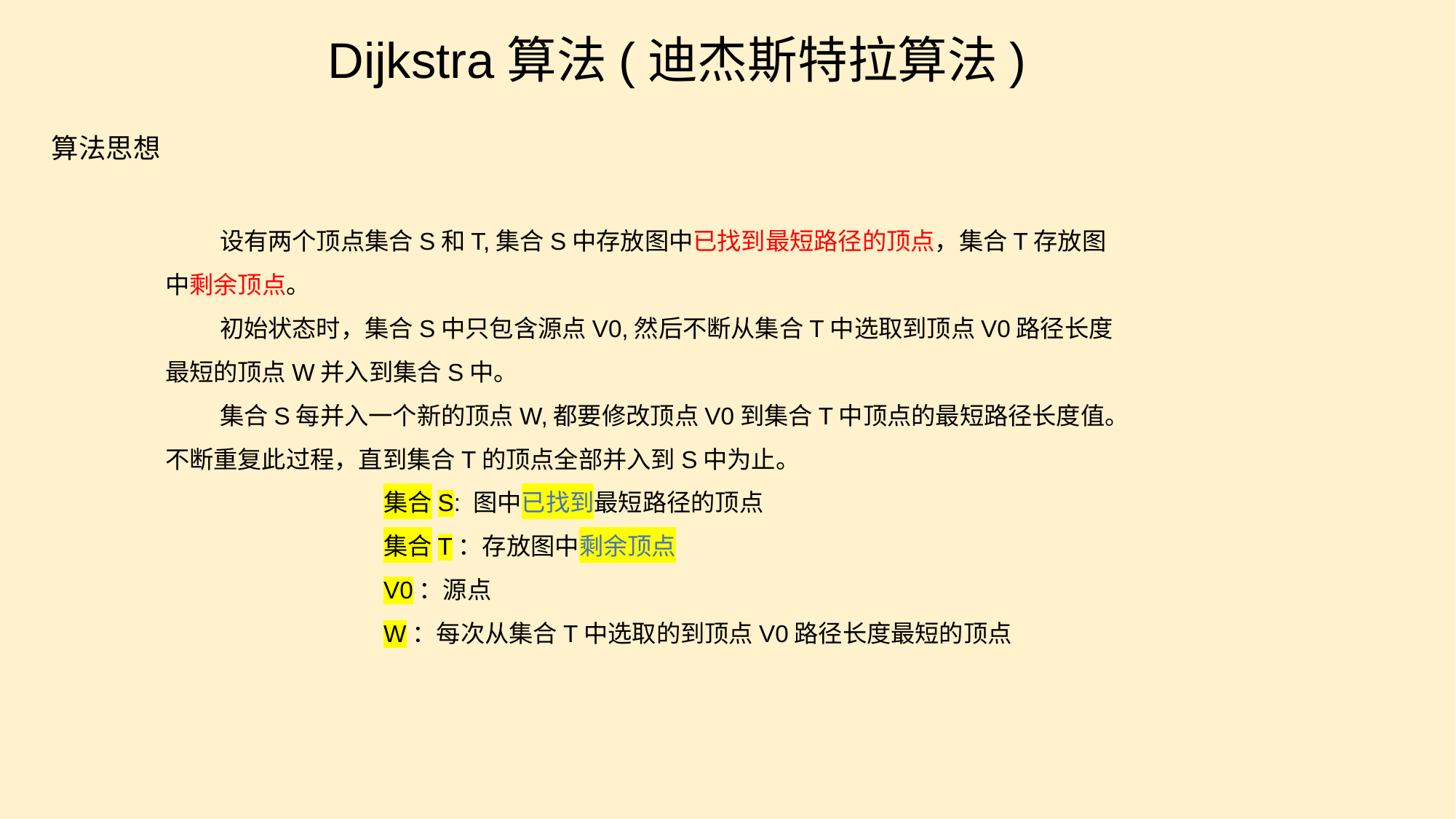

Dĳkstra算法(迪杰斯特拉算法)
算法思想
设有两个顶点集合S和T,集合S中存放图中已找到最短路径的顶点，集合T存放图中剩余顶点。
初始状态时，集合S中只包含源点V0,然后不断从集合T中选取到顶点V0路径长度最短的顶点W并入到集合S中。
集合S每并入一个新的顶点W,都要修改顶点V0到集合T中顶点的最短路径长度值。不断重复此过程，直到集合T的顶点全部并入到S中为止。
集合S: 图中已找到最短路径的顶点
集合T：存放图中剩余顶点
V0：源点
W：每次从集合T中选取的到顶点V0路径长度最短的顶点
e7d195523061f1c0f0ec610a92cff745ee13794c7b8d98f8E73673273C9E8BE17CC3D63B9B1D6426C348A354AD505654C28F453CD7C8F90EADD06C08281DAED7140E5AAAED5880ECE414DFB6A93B82BE019406867034C3A8500A4827DCF3FBF74A471B736410707E336A01C9ADC9BE02ACCB8DF2121D81636A067B8AE80C6AB6F014154F4E7B7247